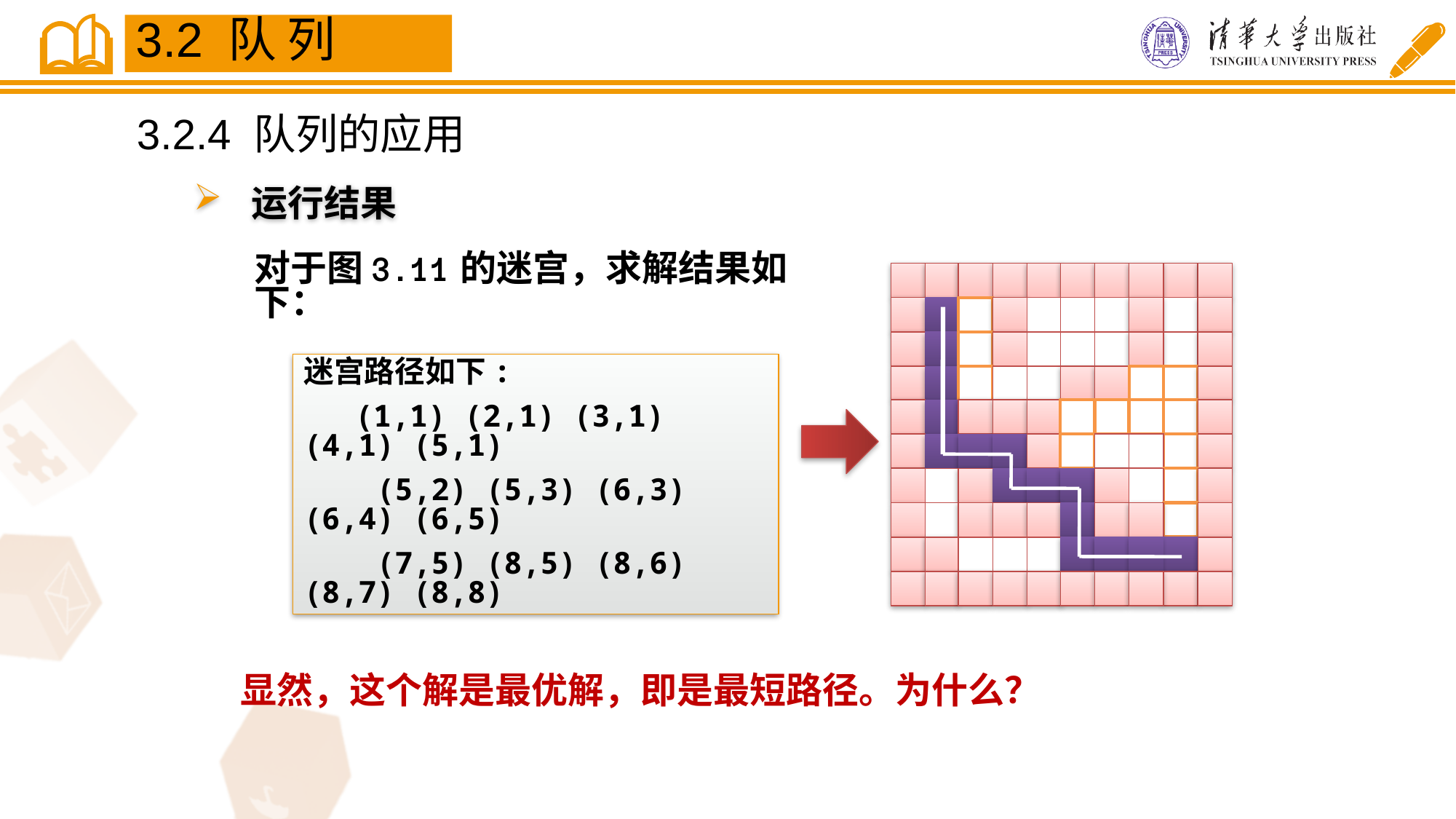

3.2 队 列
3.2.4 队列的应用
 运行结果
对于图3.11的迷宫，求解结果如下：

迷宫路径如下:
　  (1,1) (2,1) (3,1) (4,1) (5,1)
    (5,2) (5,3) (6,3) (6,4) (6,5)
    (7,5) (8,5) (8,6) (8,7) (8,8)

显然，这个解是最优解，即是最短路径。为什么？